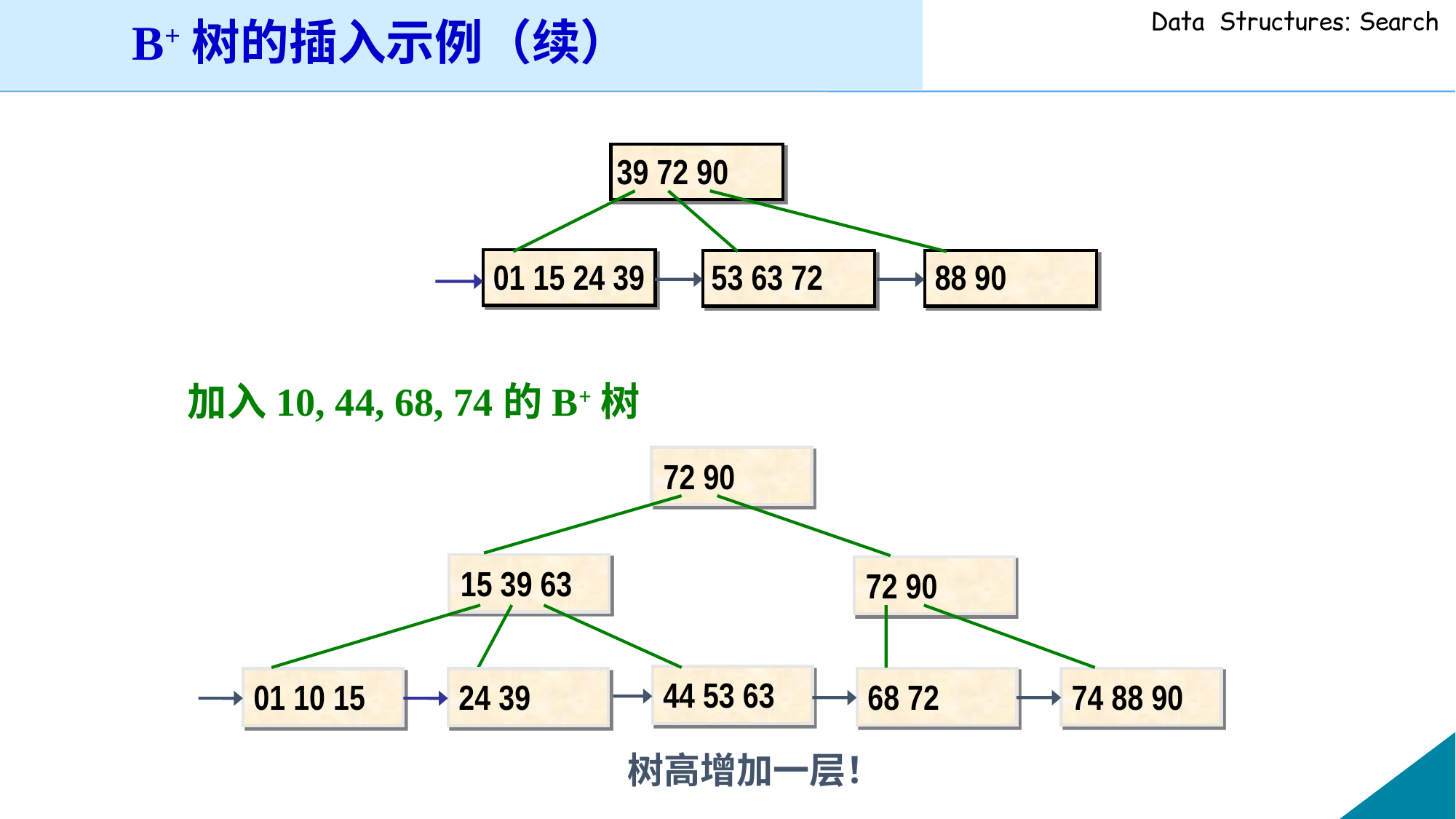

B+树的插入示例（续）

39 72 90

01 15 24 39

53 63 72

88 90

加入10, 44, 68, 74的B+树

72 90

15 39 63

72 90

44 53 63

68 72

74 88 90

01 10 15

24 39

树高增加一层！